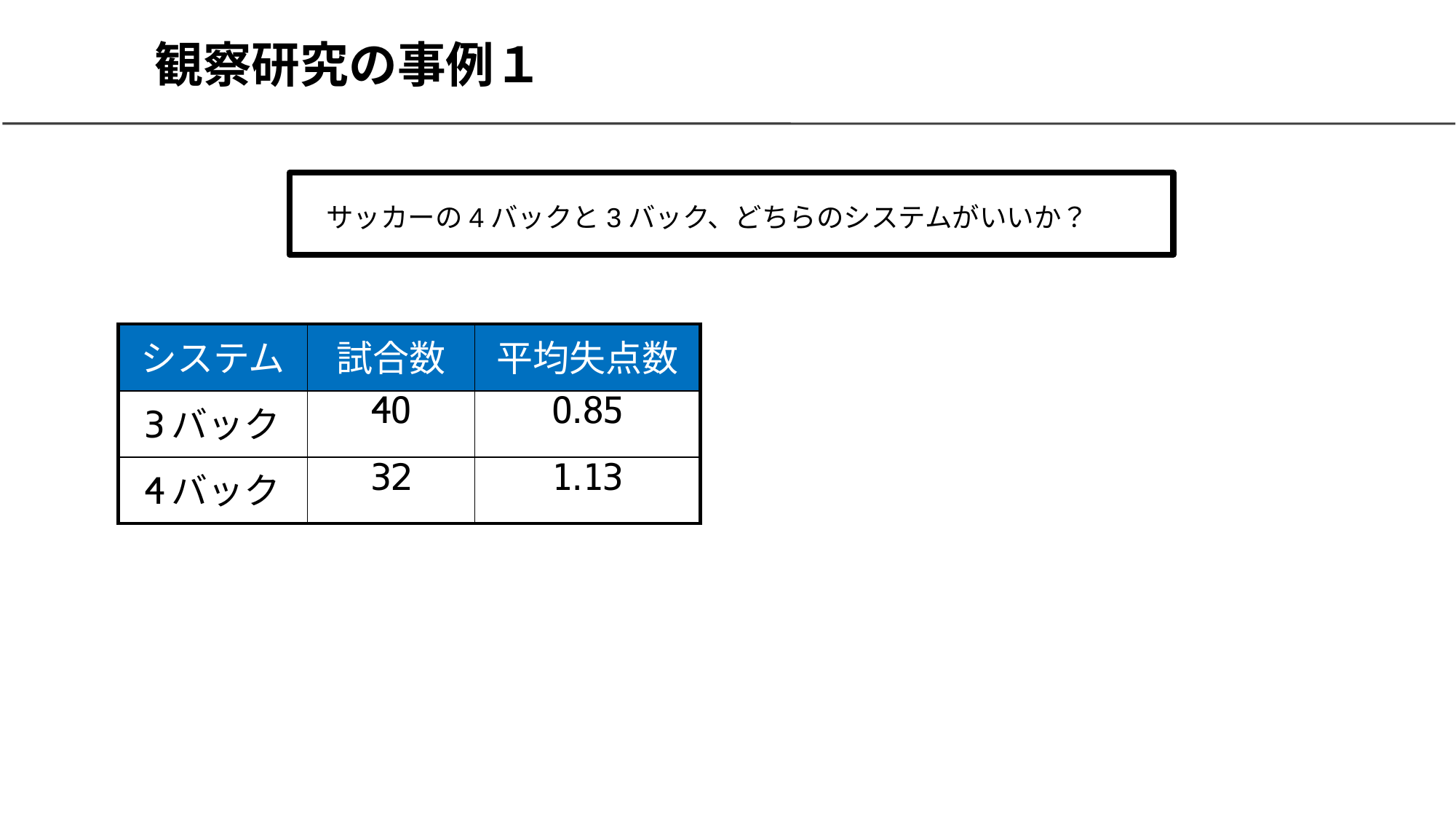

# 観察研究の事例１

サッカーの4バックと3バック、どちらのシステムがいいか？
| システム | 試合数 | 平均失点数 |
| --- | --- | --- |
| 3バック | 40 | 0.85 |
| 4バック | 32 | 1.13 |